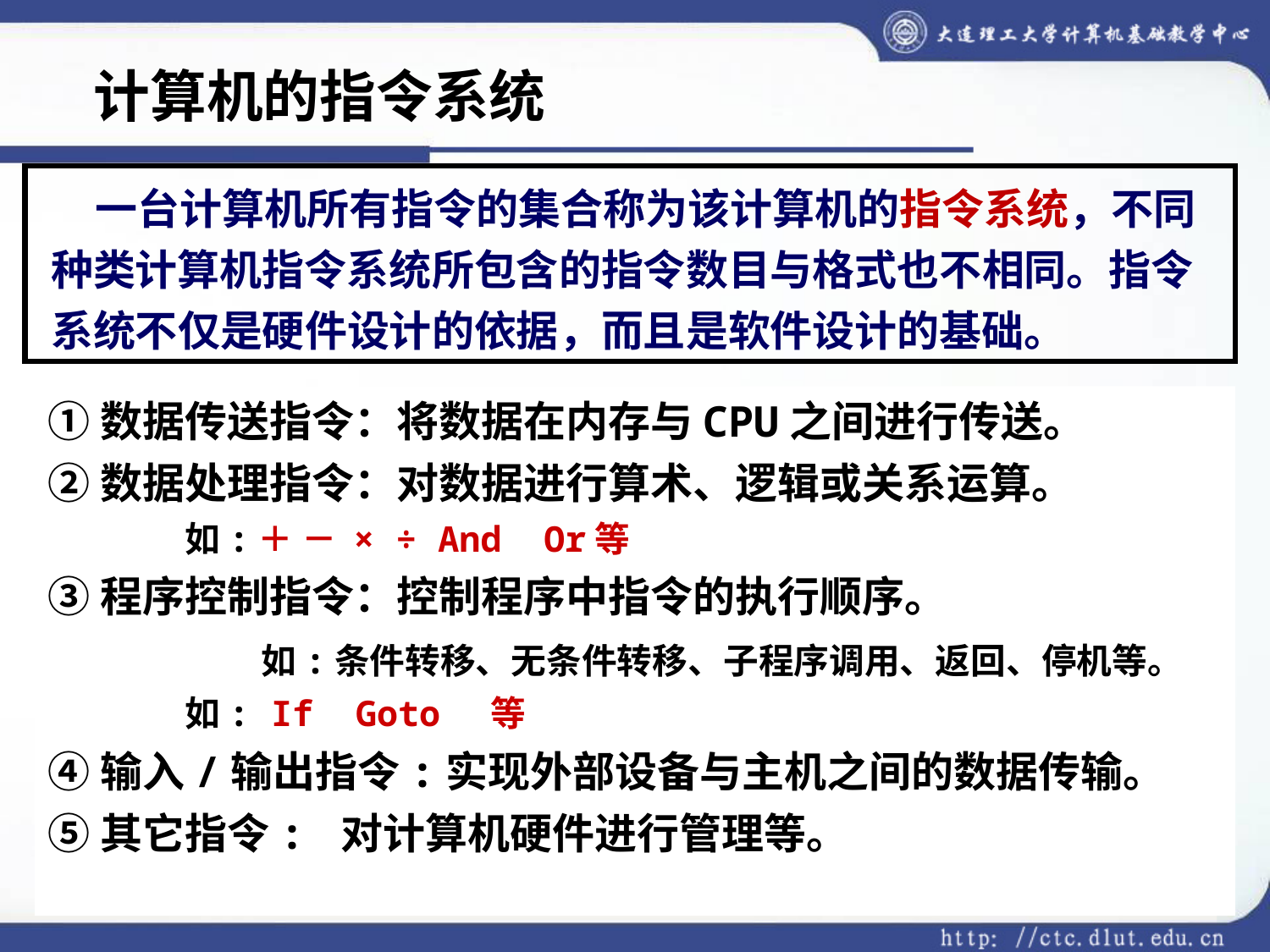

计算机的指令系统
     一台计算机所有指令的集合称为该计算机的指令系统，不同种类计算机指令系统所包含的指令数目与格式也不相同。指令系统不仅是硬件设计的依据，而且是软件设计的基础。
①数据传送指令：将数据在内存与CPU之间进行传送。
②数据处理指令：对数据进行算术、逻辑或关系运算。
                如:＋ － × ÷ And  Or等
③程序控制指令：控制程序中指令的执行顺序。
		   如:条件转移、无条件转移、子程序调用、返回、停机等。
                如: If  Goto  等
④输入/输出指令:实现外部设备与主机之间的数据传输。
⑤其它指令: 对计算机硬件进行管理等。